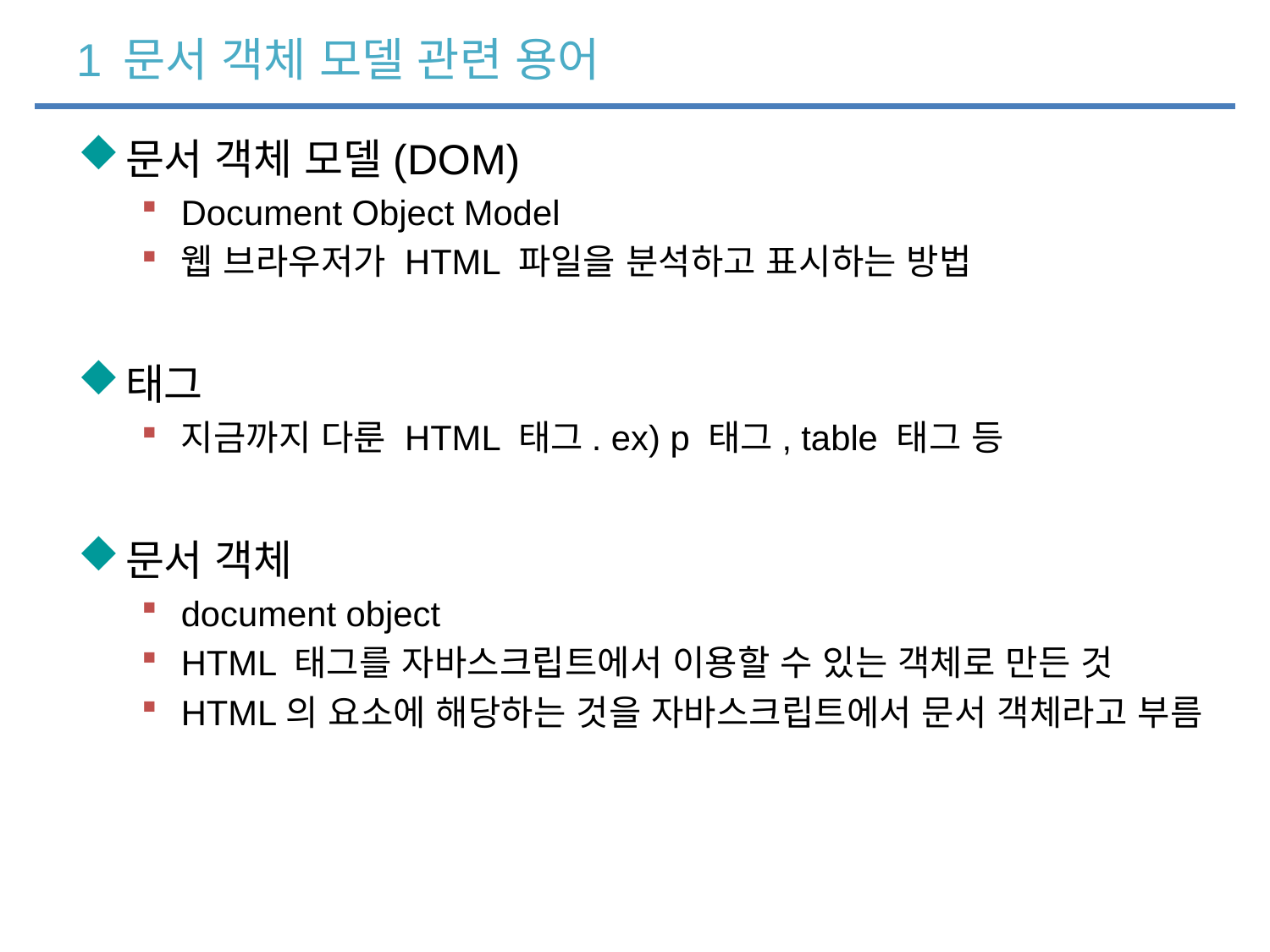

# 1 문서 객체 모델 관련 용어
문서 객체 모델(DOM)
Document Object Model
웹 브라우저가 HTML 파일을 분석하고 표시하는 방법

태그
지금까지 다룬 HTML 태그. ex) p 태그, table 태그 등

문서 객체
document object
HTML 태그를 자바스크립트에서 이용할 수 있는 객체로 만든 것
HTML의 요소에 해당하는 것을 자바스크립트에서 문서 객체라고 부름